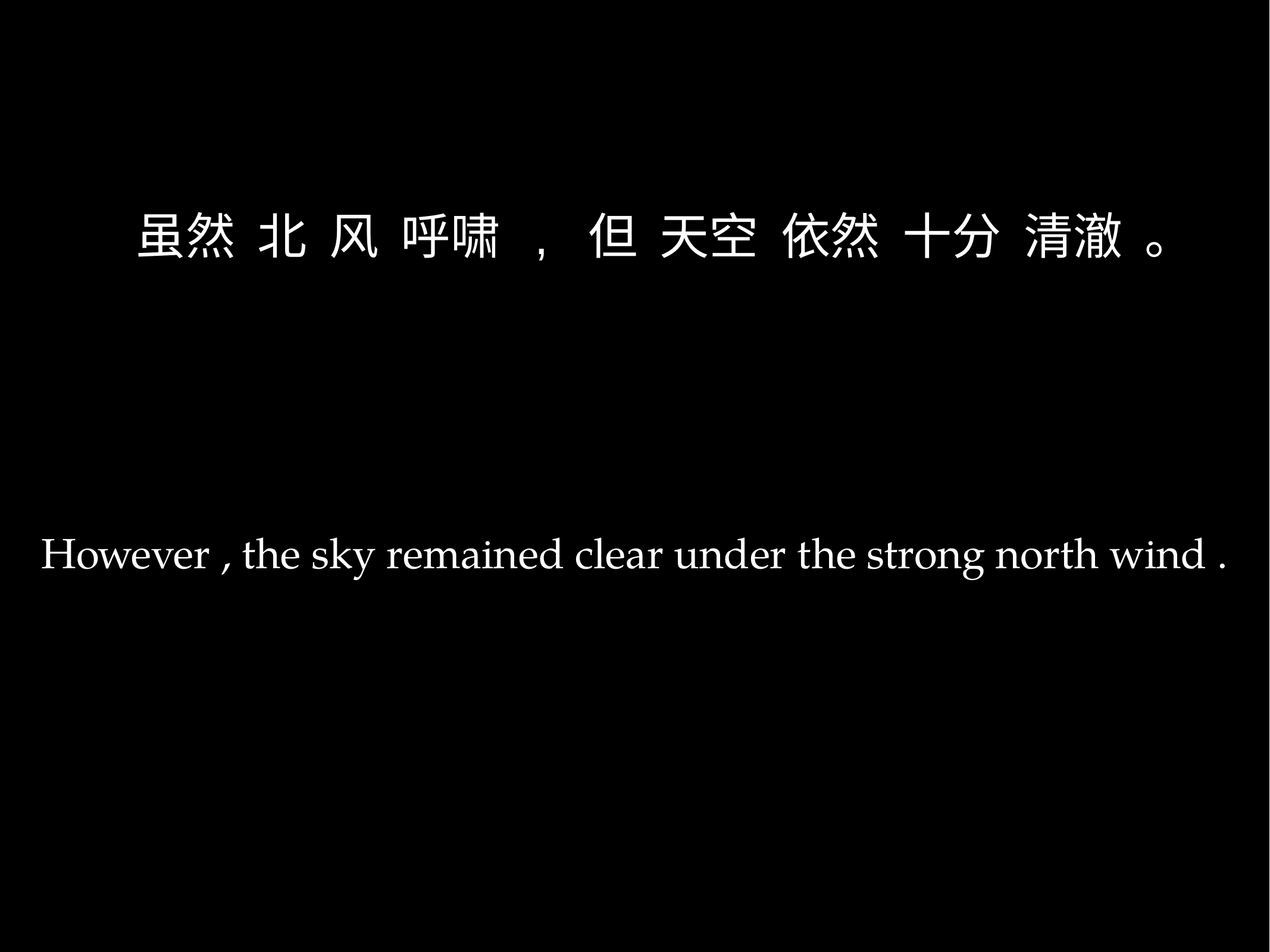

虽然  北  风  呼啸  ,  但  天空  依然  十分  清澈  。
However , the sky remained clear under the strong north wind .